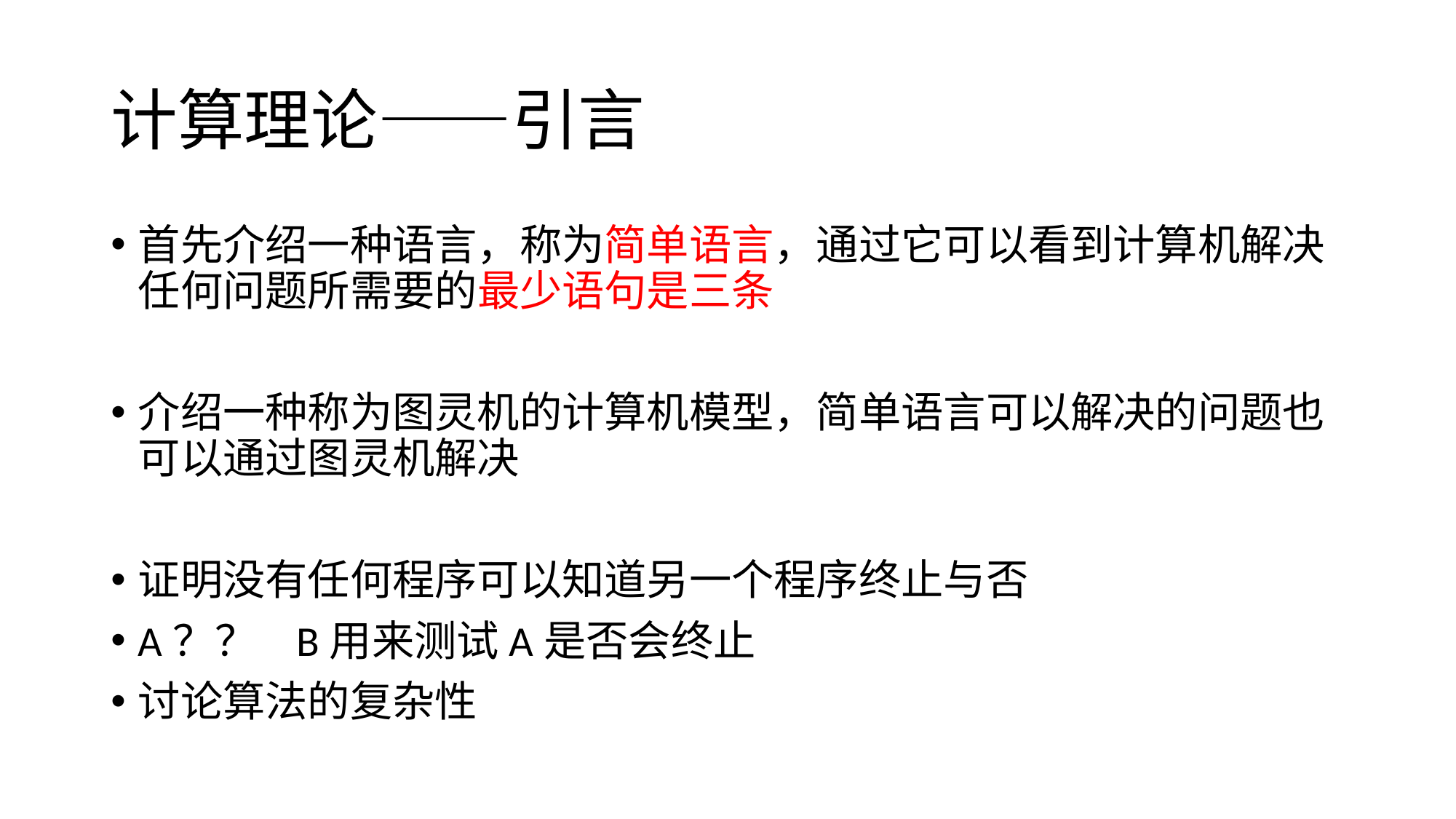

# 计算理论——引言
首先介绍一种语言，称为简单语言，通过它可以看到计算机解决任何问题所需要的最少语句是三条

介绍一种称为图灵机的计算机模型，简单语言可以解决的问题也可以通过图灵机解决

证明没有任何程序可以知道另一个程序终止与否
A？？   B用来测试A是否会终止
讨论算法的复杂性